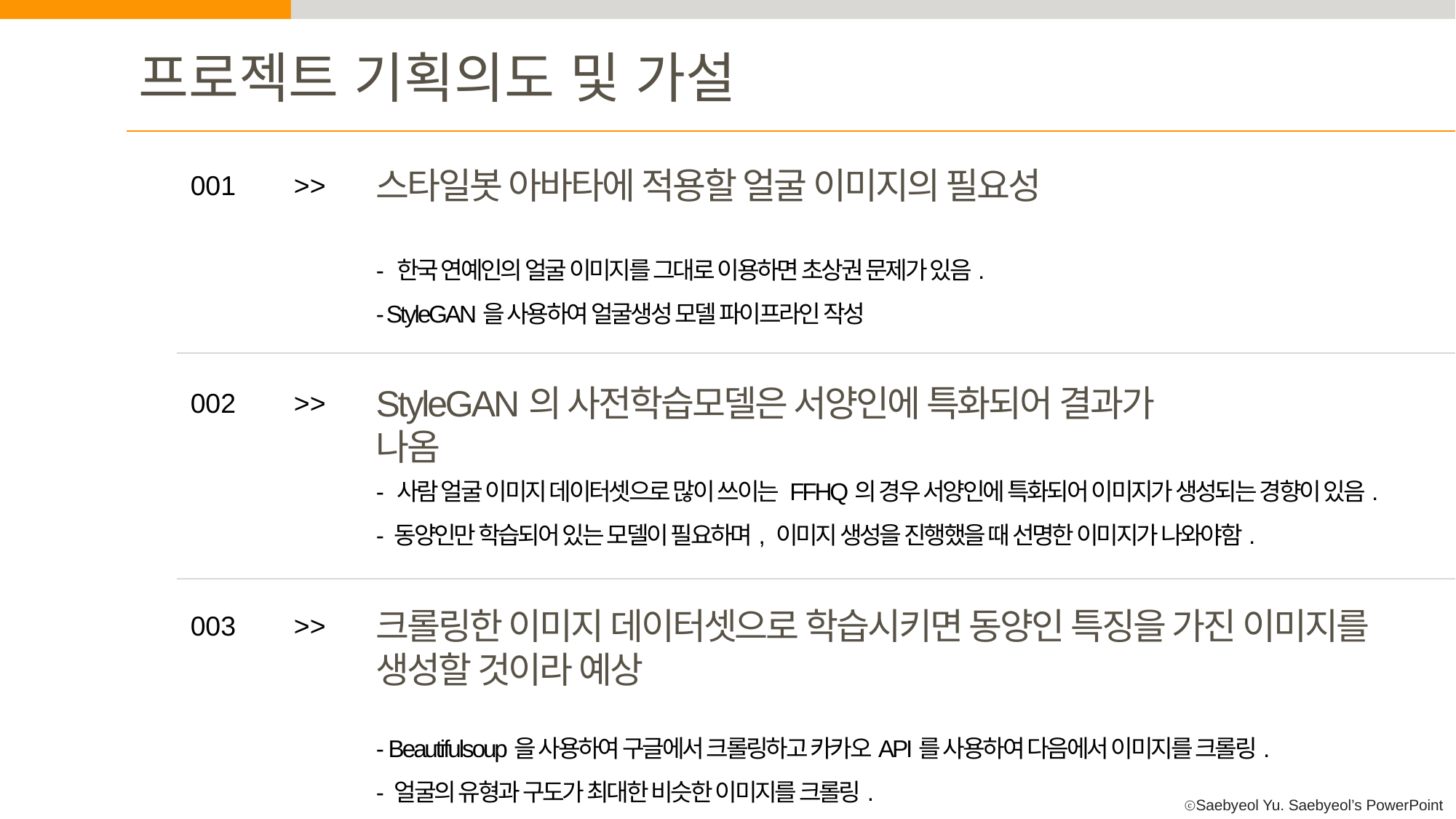

프로젝트 기획의도 및 가설
스타일봇 아바타에 적용할 얼굴 이미지의 필요성
001
>>
- 한국 연예인의 얼굴 이미지를 그대로 이용하면 초상권 문제가 있음.
- StyleGAN을 사용하여 얼굴생성 모델 파이프라인 작성
StyleGAN의 사전학습모델은 서양인에 특화되어 결과가 나옴
002
>>
- 사람 얼굴 이미지 데이터셋으로 많이 쓰이는 FFHQ의 경우 서양인에 특화되어 이미지가 생성되는 경향이 있음.
- 동양인만 학습되어 있는 모델이 필요하며, 이미지 생성을 진행했을 때 선명한 이미지가 나와야함.
크롤링한 이미지 데이터셋으로 학습시키면 동양인 특징을 가진 이미지를
생성할 것이라 예상
003
>>
- Beautifulsoup을 사용하여 구글에서 크롤링하고 카카오API를 사용하여 다음에서 이미지를 크롤링.
- 얼굴의 유형과 구도가 최대한 비슷한 이미지를 크롤링.